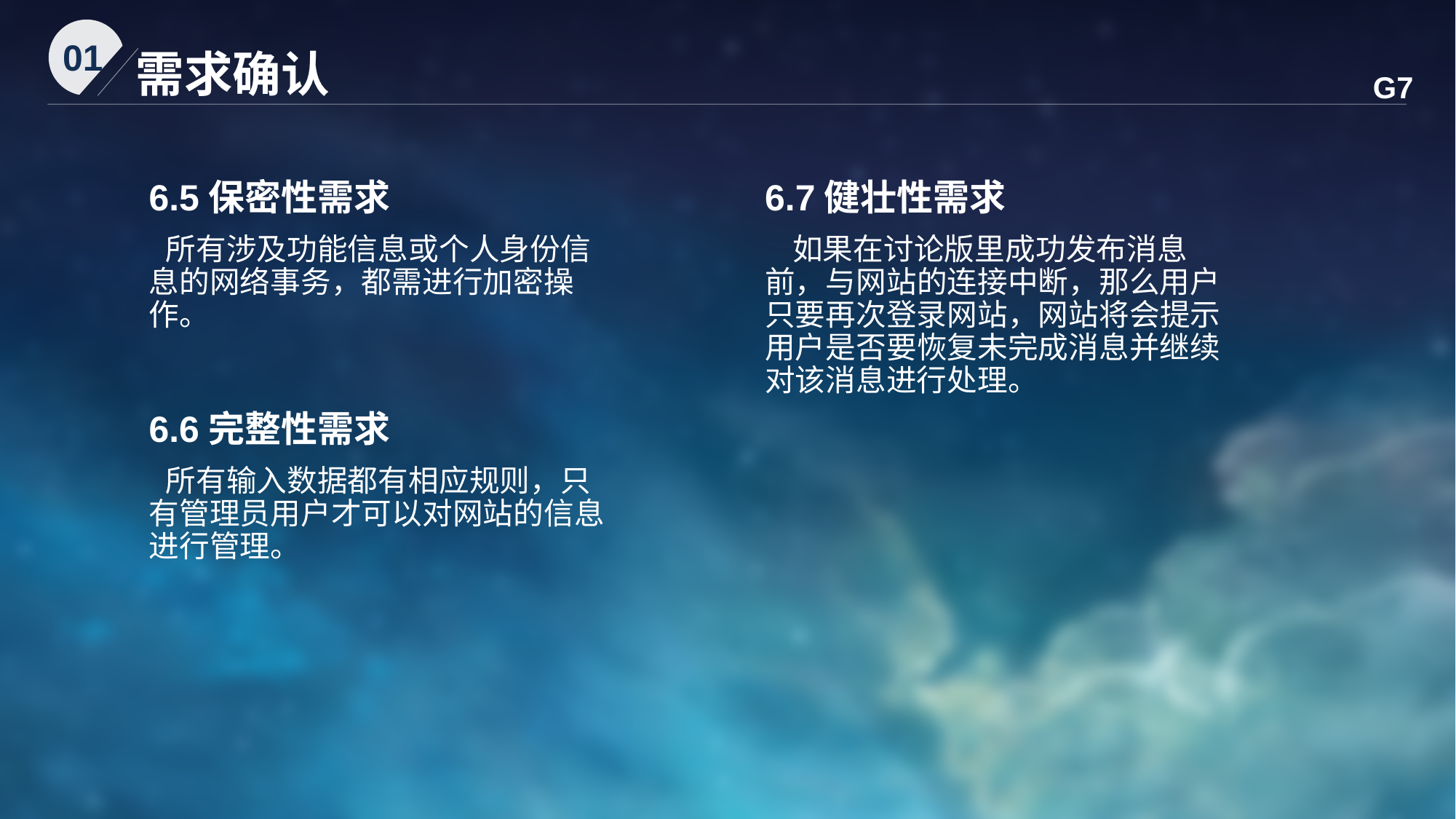

01
需求确认
G7
6.5保密性需求
  所有涉及功能信息或个人身份信息的网络事务，都需进行加密操作。
6.7健壮性需求
    如果在讨论版里成功发布消息前，与网站的连接中断，那么用户只要再次登录网站，网站将会提示用户是否要恢复未完成消息并继续对该消息进行处理。
6.6完整性需求
  所有输入数据都有相应规则，只有管理员用户才可以对网站的信息进行管理。